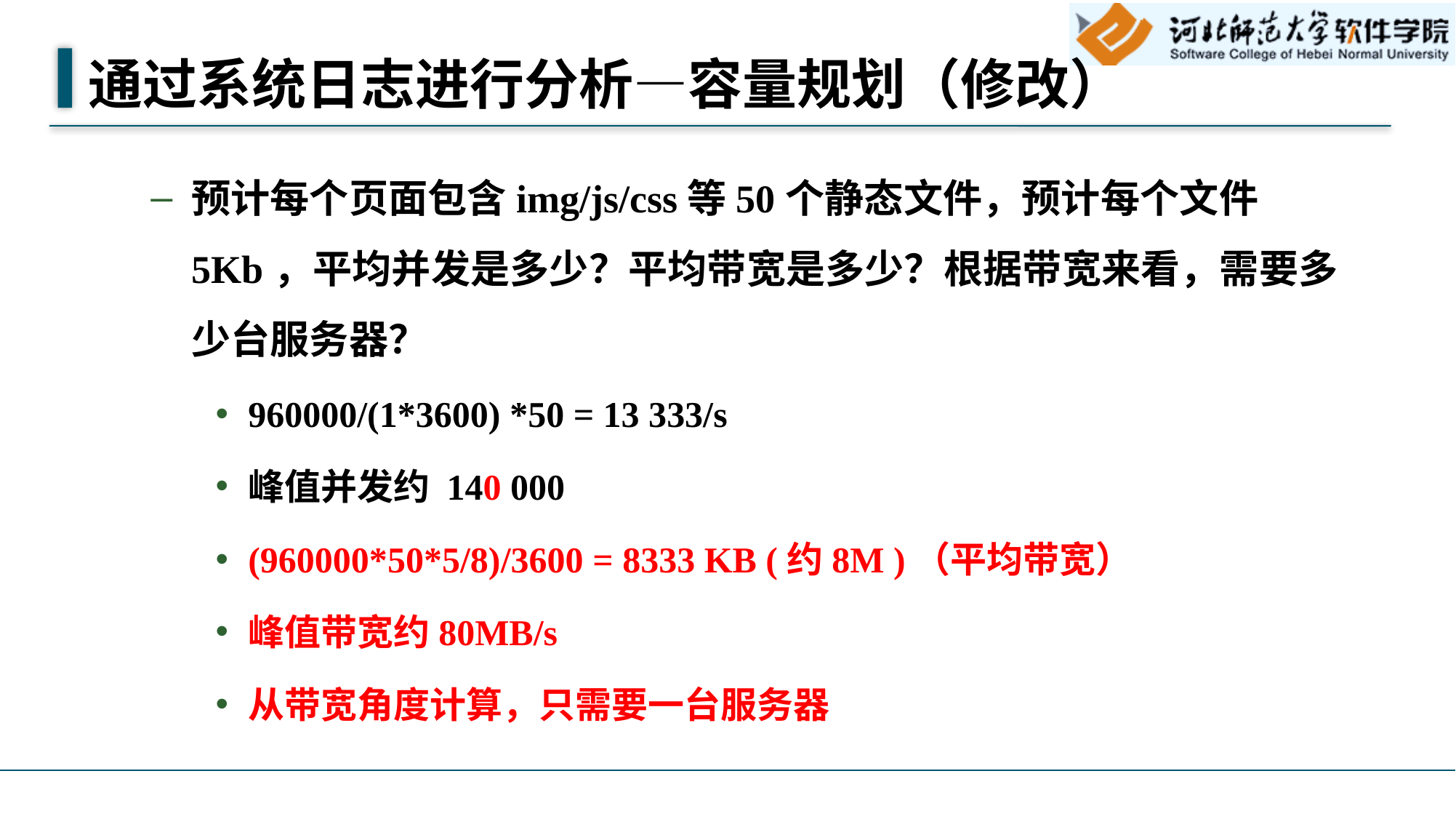

# 通过系统日志进行分析—容量规划（修改）
预计每个页面包含img/js/css等50个静态文件，预计每个文件5Kb，平均并发是多少？平均带宽是多少？根据带宽来看，需要多少台服务器？
960000/(1*3600) *50 = 13 333/s
峰值并发约 140 000
(960000*50*5/8)/3600 = 8333 KB (约8M )（平均带宽）
峰值带宽约80MB/s
从带宽角度计算，只需要一台服务器